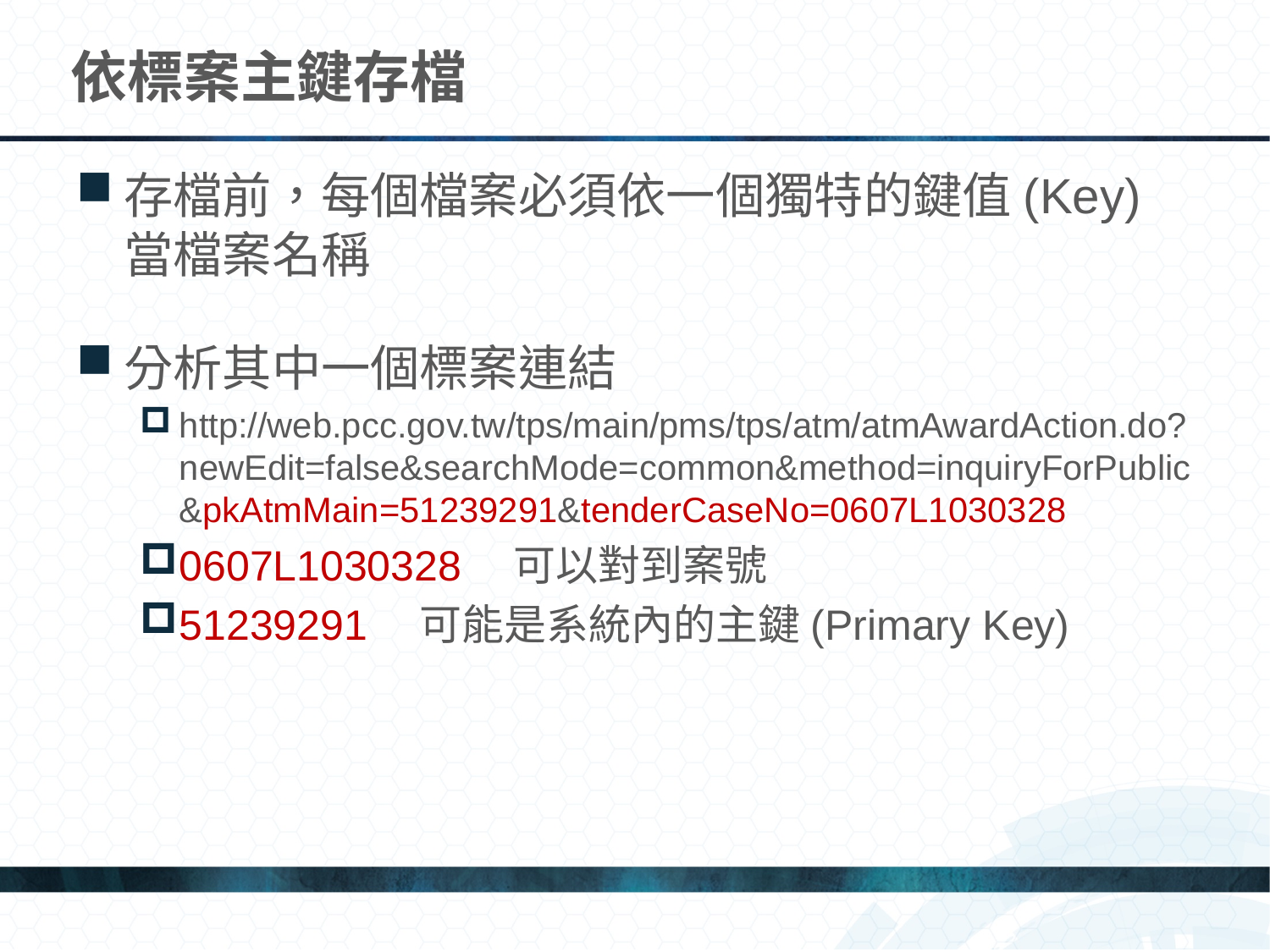

# 依標案主鍵存檔
存檔前，每個檔案必須依一個獨特的鍵值(Key)當檔案名稱

分析其中一個標案連結
http://web.pcc.gov.tw/tps/main/pms/tps/atm/atmAwardAction.do?newEdit=false&searchMode=common&method=inquiryForPublic&pkAtmMain=51239291&tenderCaseNo=0607L1030328
0607L1030328　可以對到案號
51239291　可能是系統內的主鍵(Primary Key)